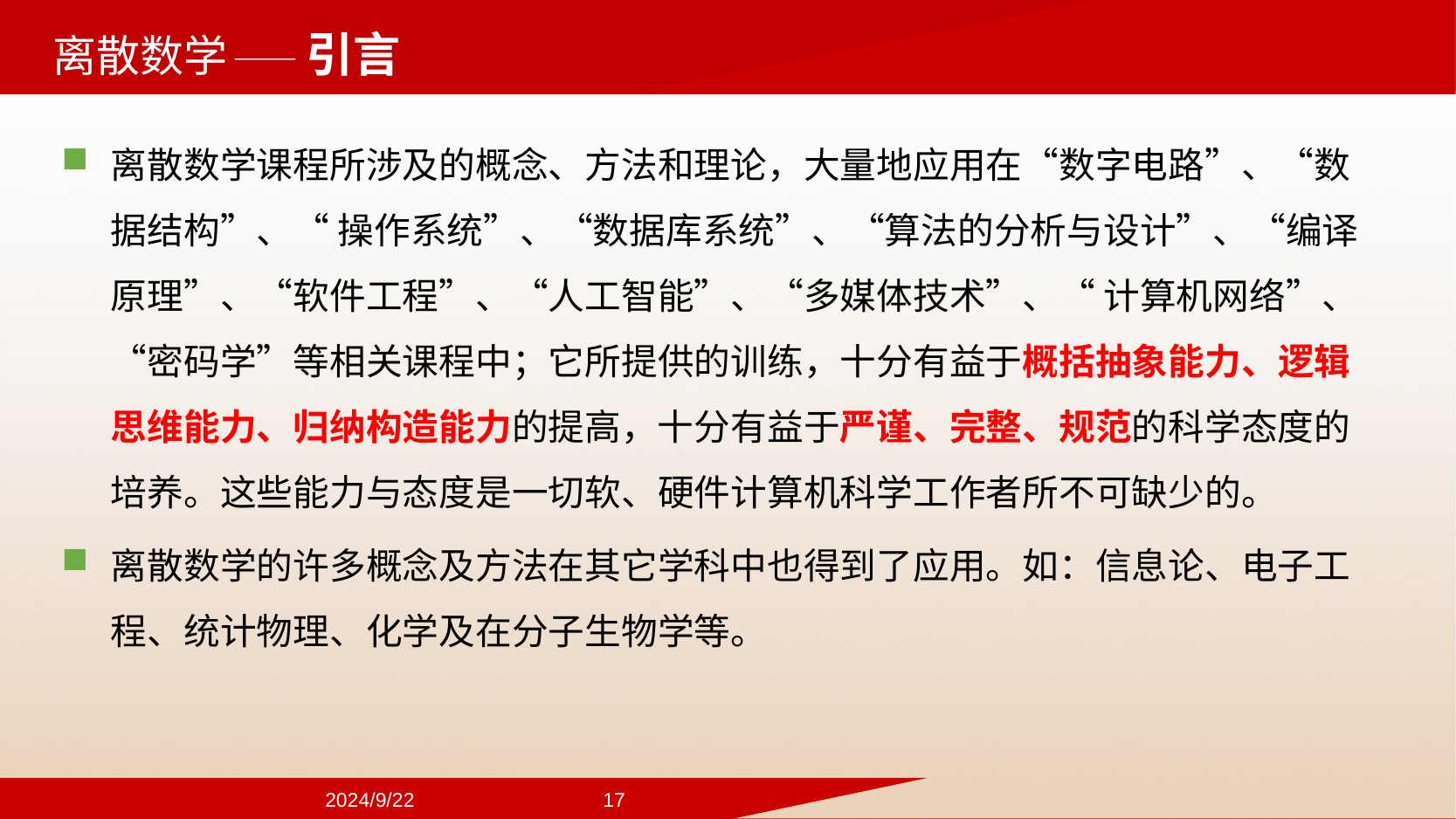

——引言
离散数学课程所涉及的概念、方法和理论，大量地应用在“数字电路”、“数据结构”、“ 操作系统”、“数据库系统”、“算法的分析与设计”、“编译原理”、“软件工程”、“人工智能”、“多媒体技术”、“ 计算机网络”、“密码学”等相关课程中；它所提供的训练，十分有益于概括抽象能力、逻辑思维能力、归纳构造能力的提高，十分有益于严谨、完整、规范的科学态度的培养。这些能力与态度是一切软、硬件计算机科学工作者所不可缺少的。
离散数学的许多概念及方法在其它学科中也得到了应用。如：信息论、电子工程、统计物理、化学及在分子生物学等。

2024/9/22
17